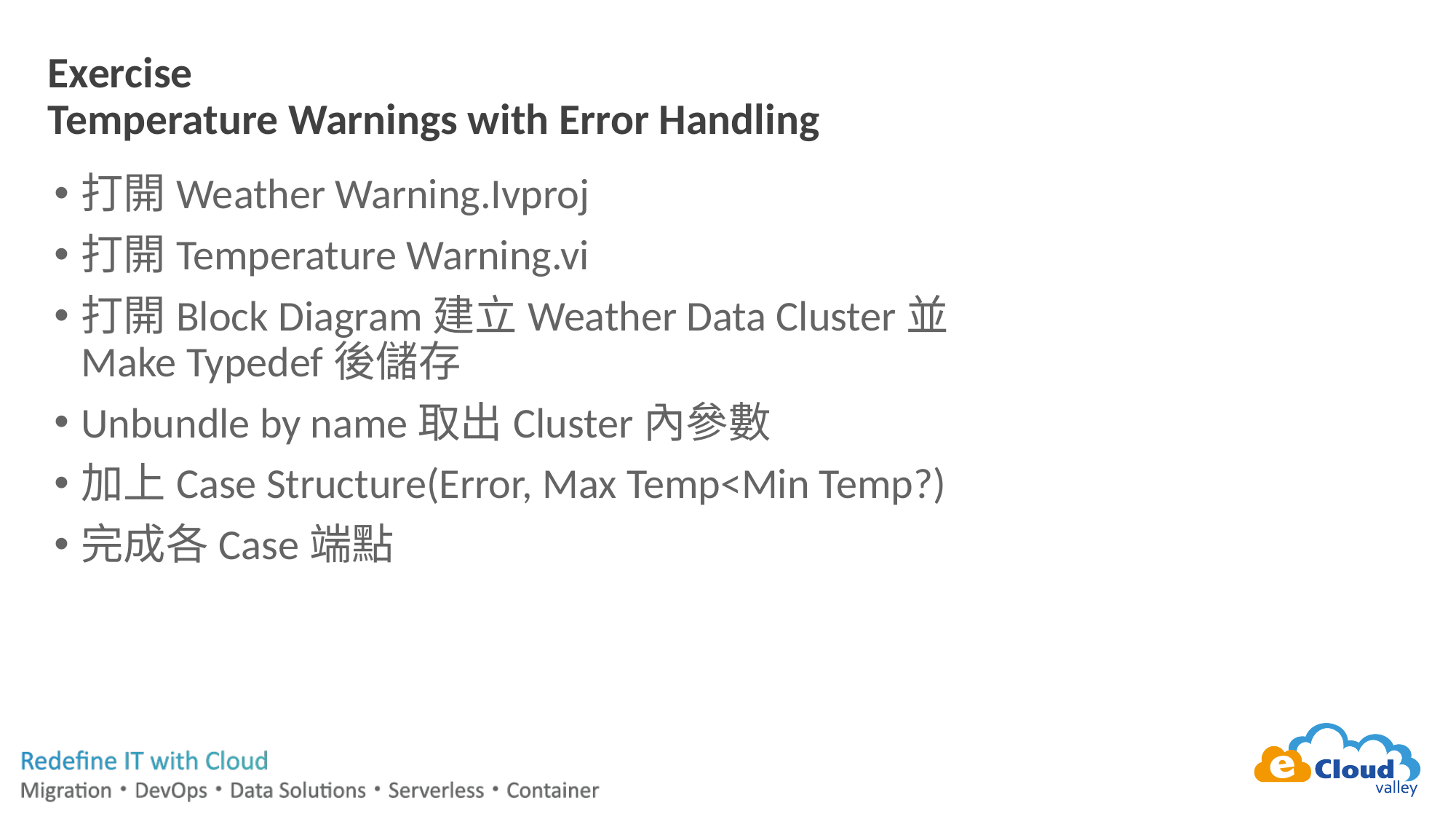

# Exercise Temperature Warnings with Error Handling
打開Weather Warning.Ivproj
打開Temperature Warning.vi
打開Block Diagram建立Weather Data Cluster並Make Typedef後儲存
Unbundle by name取出Cluster內參數
加上Case Structure(Error, Max Temp<Min Temp?)
完成各Case端點